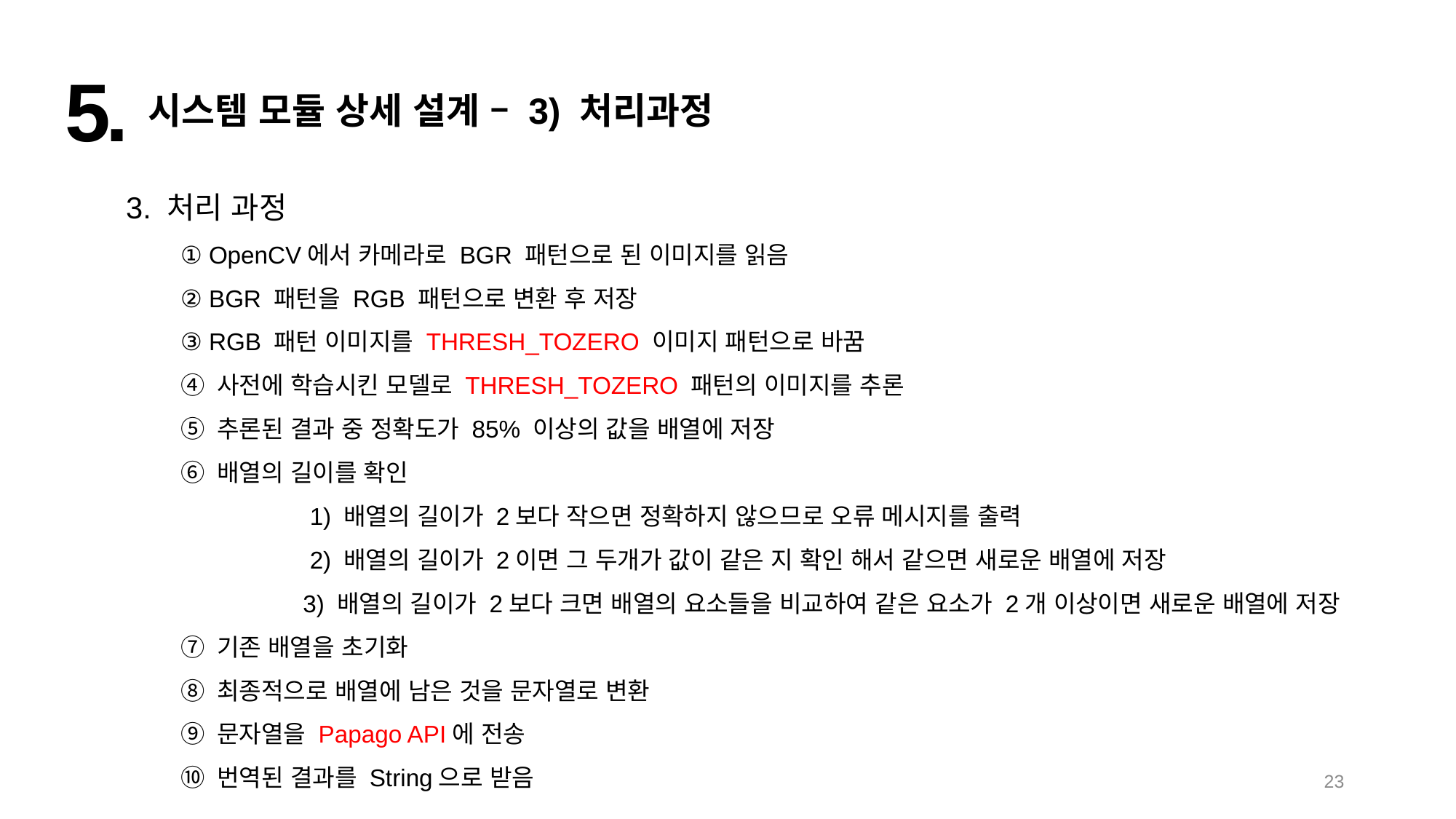

5.
시스템 모듈 상세 설계 – 3) 처리과정
3. 처리 과정
① OpenCV에서 카메라로 BGR 패턴으로 된 이미지를 읽음
② BGR 패턴을 RGB 패턴으로 변환 후 저장
③ RGB 패턴 이미지를 THRESH_TOZERO 이미지 패턴으로 바꿈
④ 사전에 학습시킨 모델로 THRESH_TOZERO 패턴의 이미지를 추론
⑤ 추론된 결과 중 정확도가 85% 이상의 값을 배열에 저장
⑥ 배열의 길이를 확인
 	   1) 배열의 길이가 2보다 작으면 정확하지 않으므로 오류 메시지를 출력
 	   2) 배열의 길이가 2이면 그 두개가 값이 같은 지 확인 해서 같으면 새로운 배열에 저장
  	  3) 배열의 길이가 2보다 크면 배열의 요소들을 비교하여 같은 요소가 2개 이상이면 새로운 배열에 저장
⑦ 기존 배열을 초기화
⑧ 최종적으로 배열에 남은 것을 문자열로 변환
⑨ 문자열을 Papago API에 전송
⑩ 번역된 결과를 String으로 받음

23